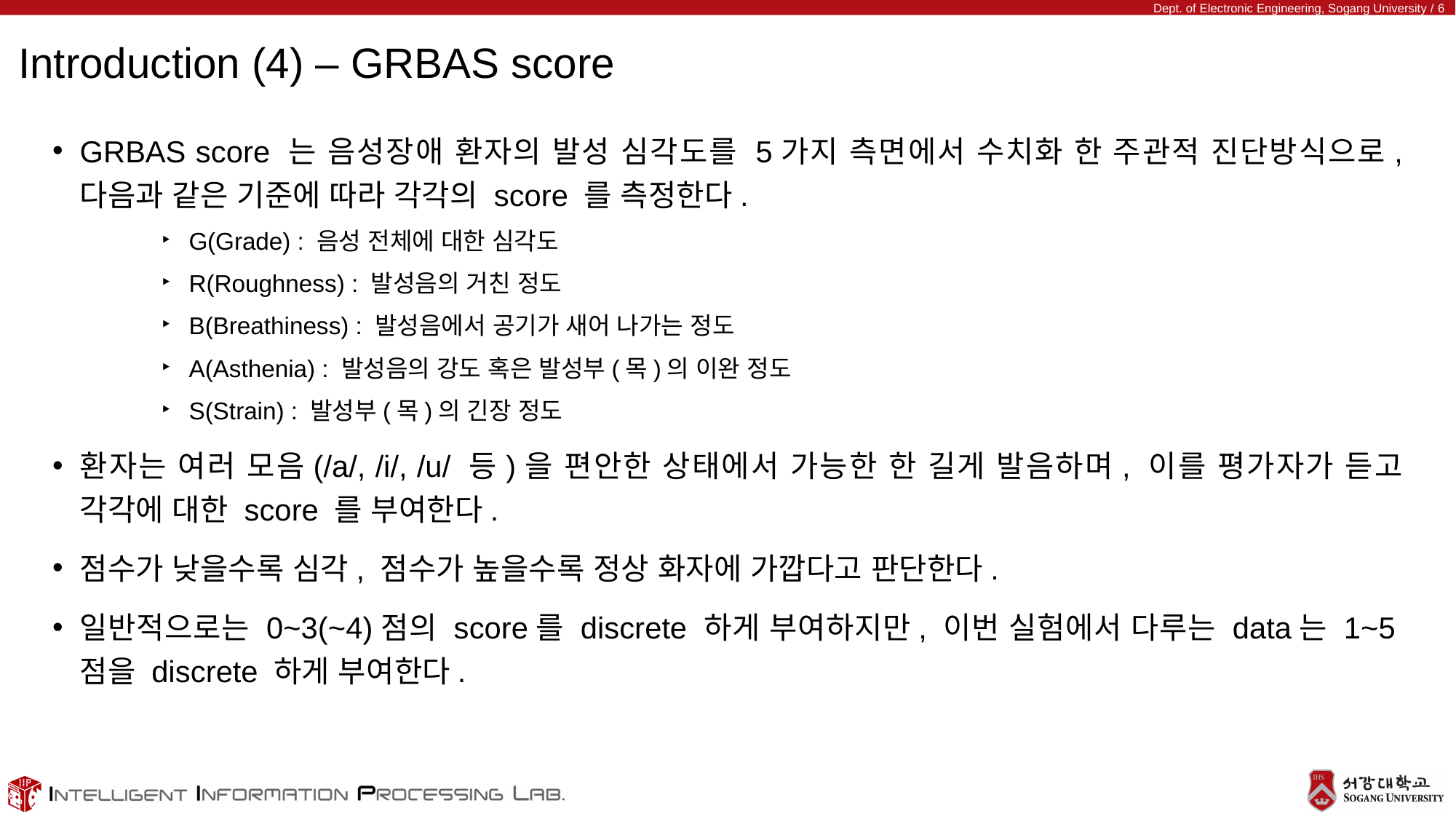

# Introduction (4) – GRBAS score
GRBAS score 는 음성장애 환자의 발성 심각도를 5가지 측면에서 수치화 한 주관적 진단방식으로, 다음과 같은 기준에 따라 각각의 score 를 측정한다.
G(Grade) : 음성 전체에 대한 심각도
R(Roughness) : 발성음의 거친 정도
B(Breathiness) : 발성음에서 공기가 새어 나가는 정도
A(Asthenia) : 발성음의 강도 혹은 발성부(목)의 이완 정도
S(Strain) : 발성부(목)의 긴장 정도
환자는 여러 모음(/a/, /i/, /u/ 등)을 편안한 상태에서 가능한 한 길게 발음하며, 이를 평가자가 듣고 각각에 대한 score 를 부여한다.
점수가 낮을수록 심각, 점수가 높을수록 정상 화자에 가깝다고 판단한다.
일반적으로는 0~3(~4)점의 score를 discrete 하게 부여하지만, 이번 실험에서 다루는 data는 1~5점을 discrete 하게 부여한다.